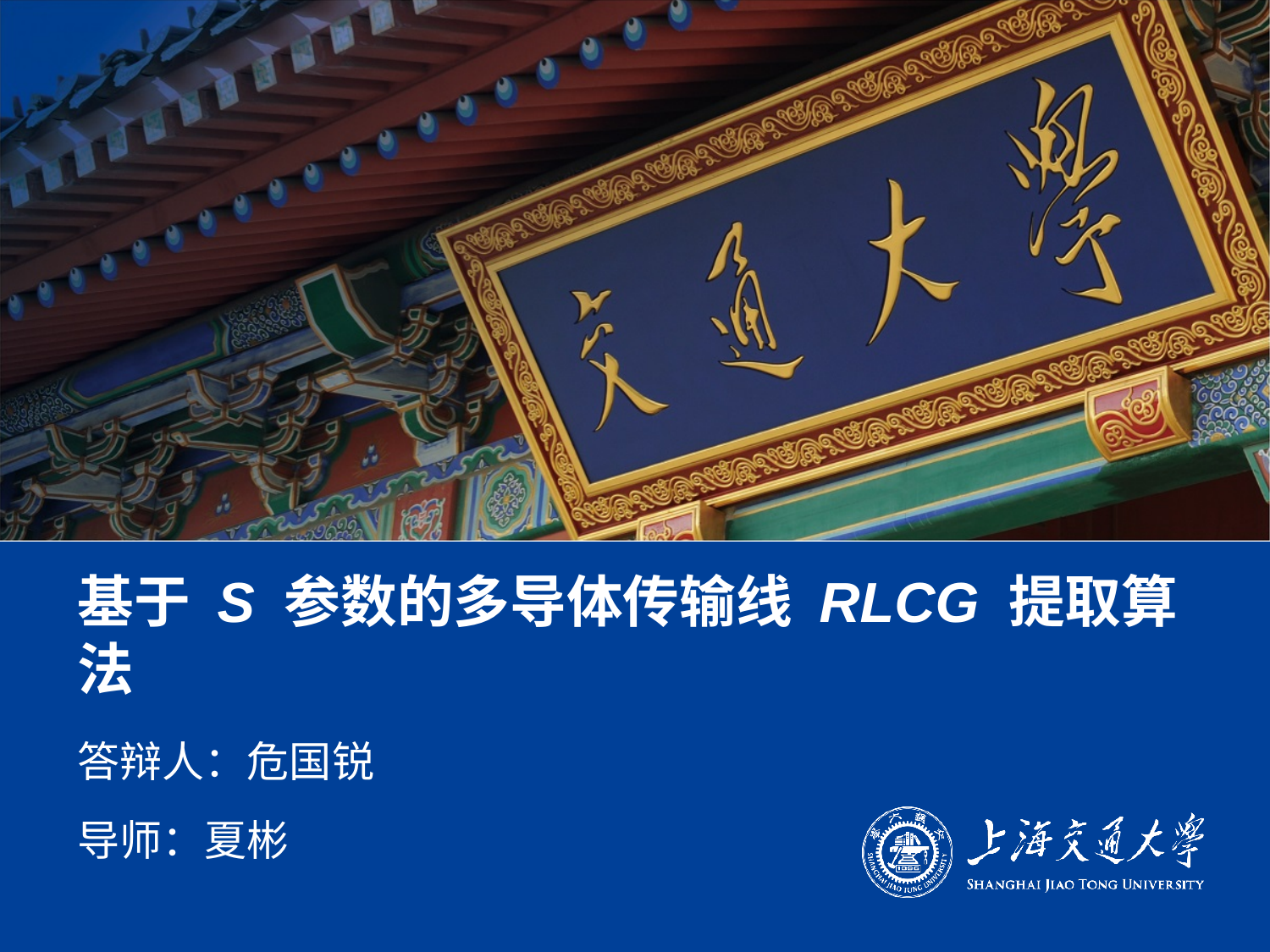

# 基于 S 参数的多导体传输线 RLCG 提取算法
答辩人：危国锐
导师：夏彬